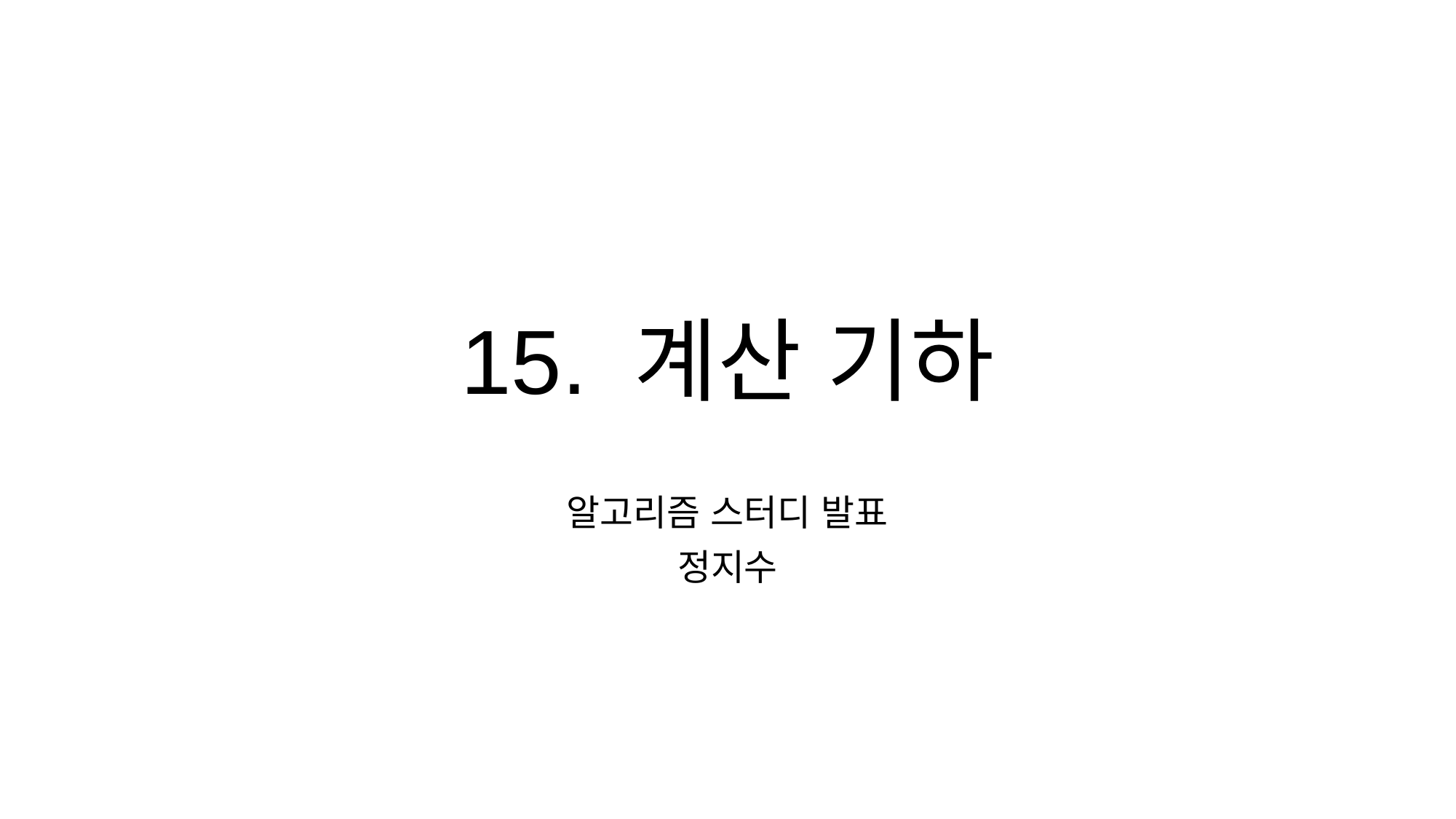

# 15. 계산 기하

알고리즘 스터디 발표
정지수